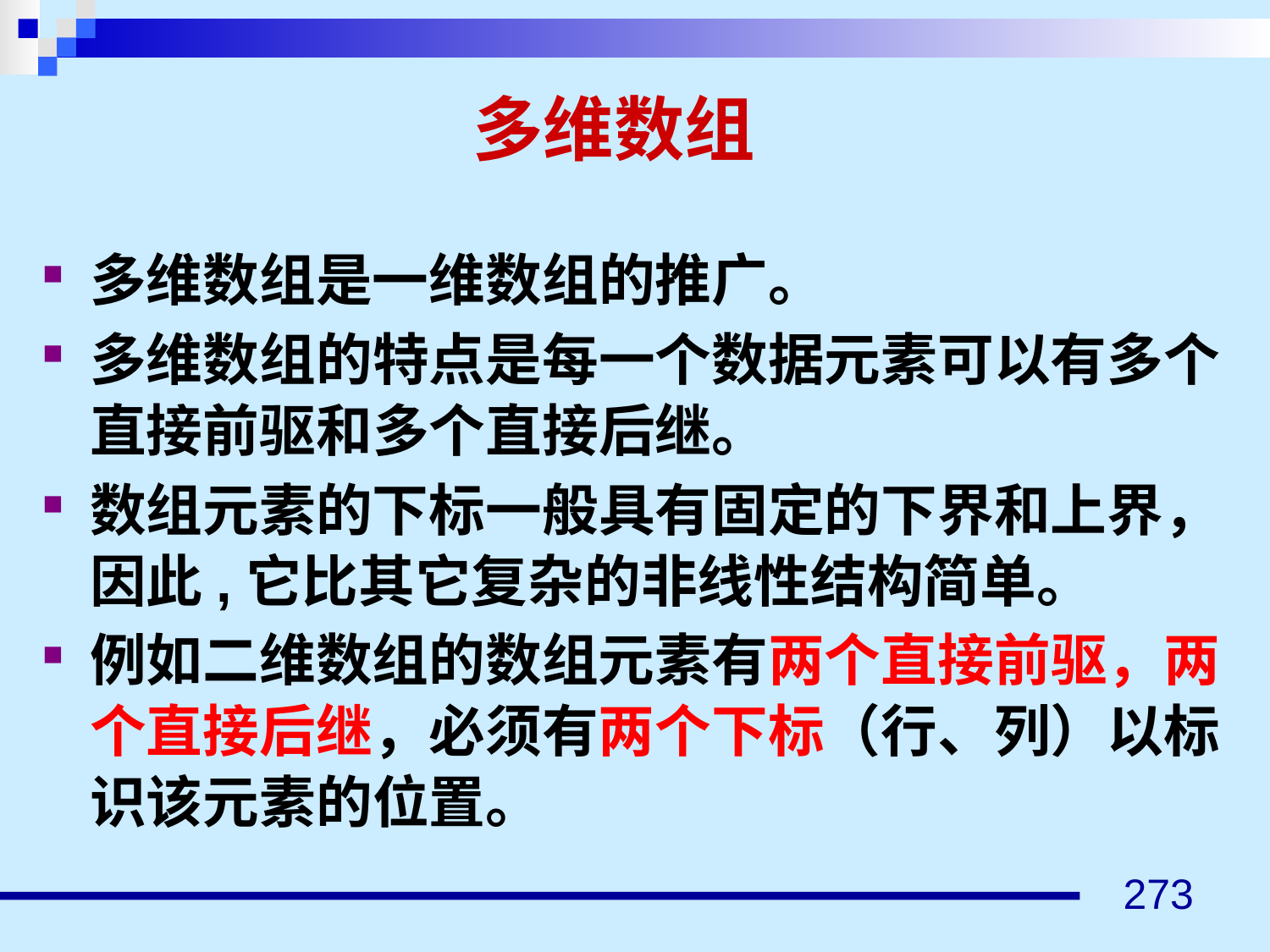

# 多维数组
多维数组是一维数组的推广。
多维数组的特点是每一个数据元素可以有多个直接前驱和多个直接后继。
数组元素的下标一般具有固定的下界和上界，因此,它比其它复杂的非线性结构简单。
例如二维数组的数组元素有两个直接前驱，两个直接后继，必须有两个下标（行、列）以标识该元素的位置。
273